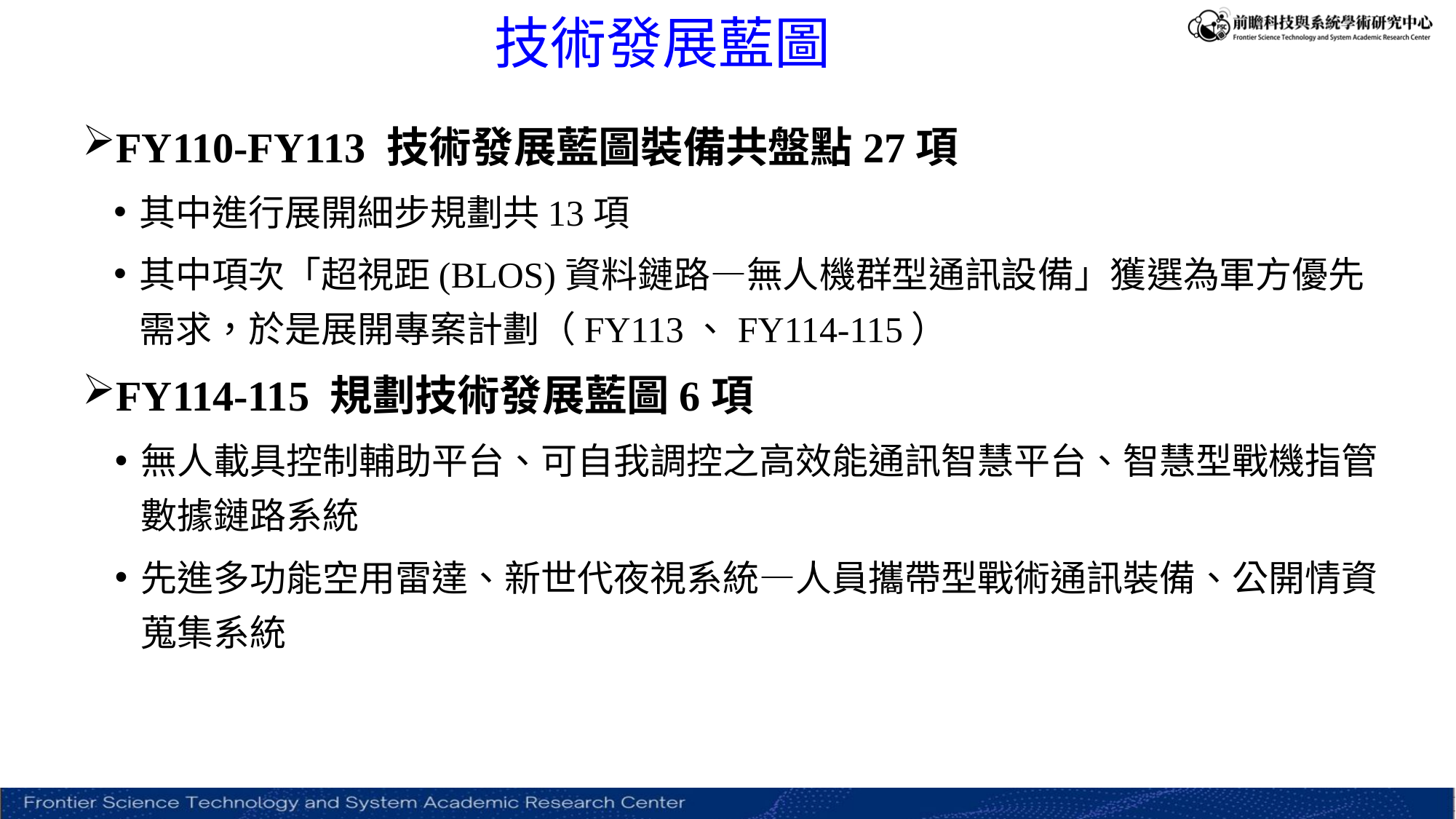

# 技術發展藍圖
FY110-FY113 技術發展藍圖裝備共盤點27項
其中進行展開細步規劃共13項
其中項次「超視距(BLOS)資料鏈路—無人機群型通訊設備」獲選為軍方優先需求，於是展開專案計劃（FY113、FY114-115）
FY114-115 規劃技術發展藍圖6項
無人載具控制輔助平台、可自我調控之高效能通訊智慧平台、智慧型戰機指管數據鏈路系統
先進多功能空用雷達、新世代夜視系統—人員攜帶型戰術通訊裝備、公開情資蒐集系統